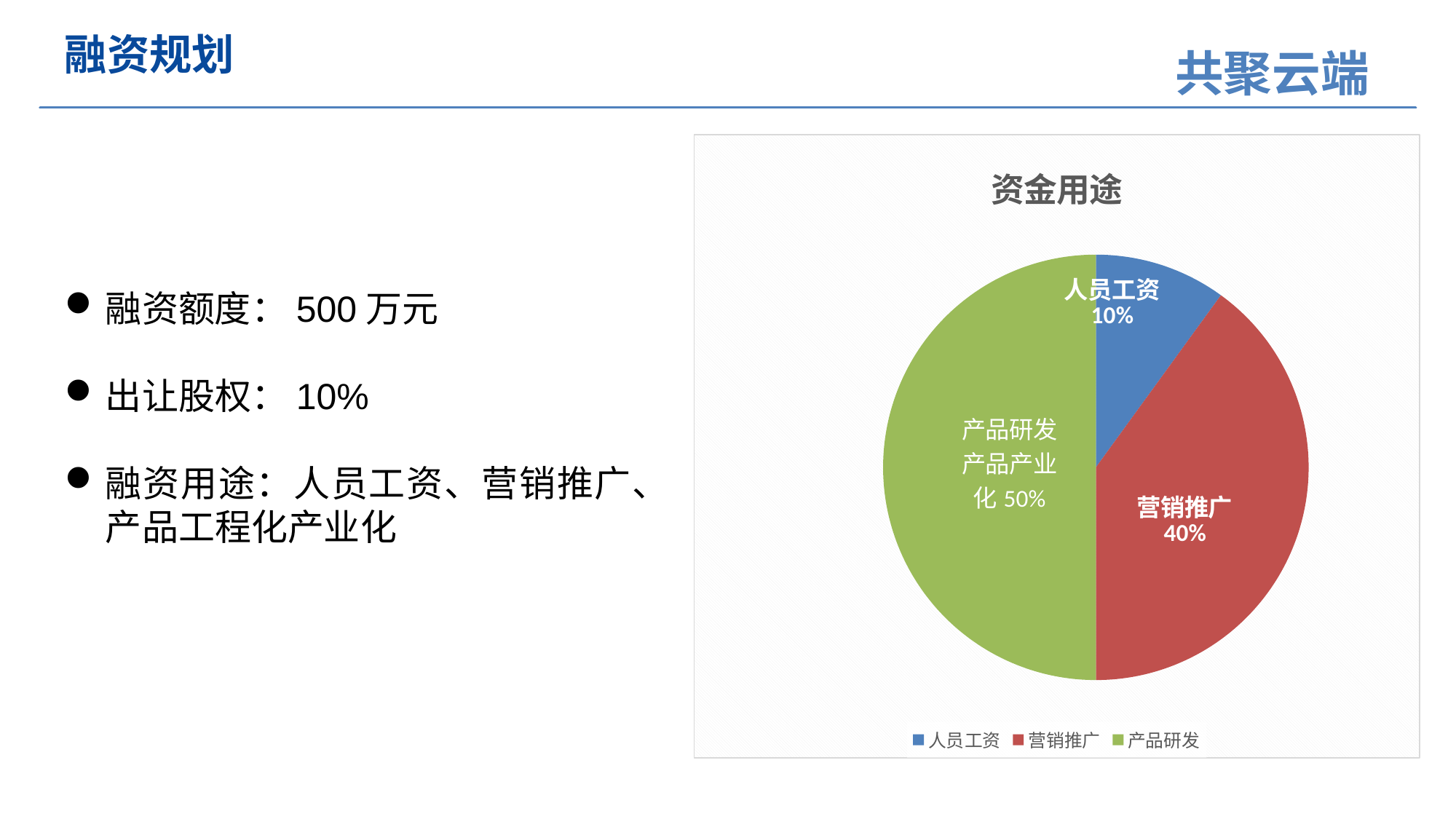

融资规划

### Chart:

| Category | 资金用途 |
|---|---|
| 人员工资 | 10.0 |
| 营销推广 | 40.0 |
| 产品研发 | 50.0 |
融资额度：500万元

出让股权：10%

融资用途：人员工资、营销推广、产品工程化产业化